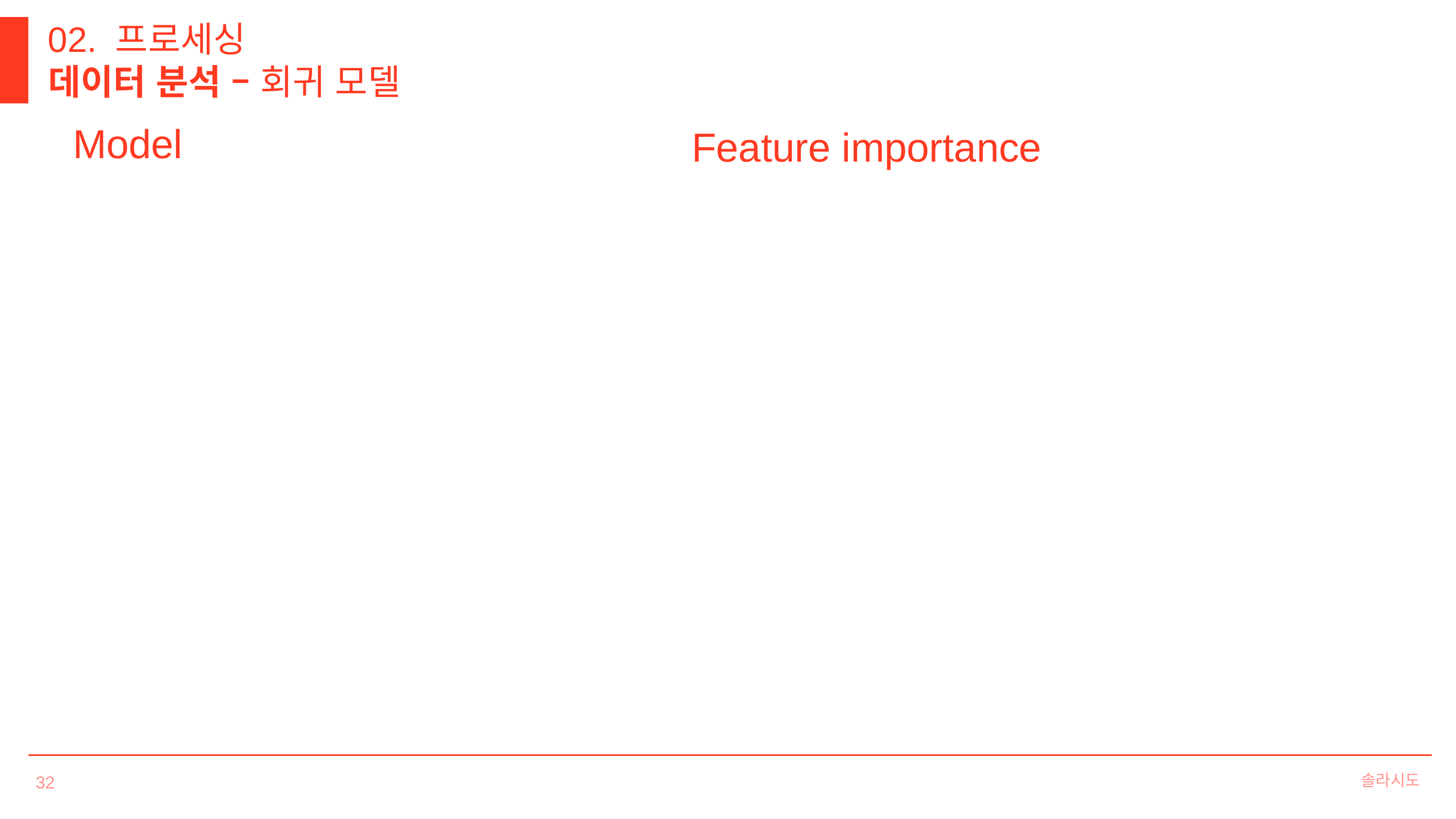

02. 프로세싱
데이터 분석 – 회귀 모델
Model
Feature importance

솔라시도
32